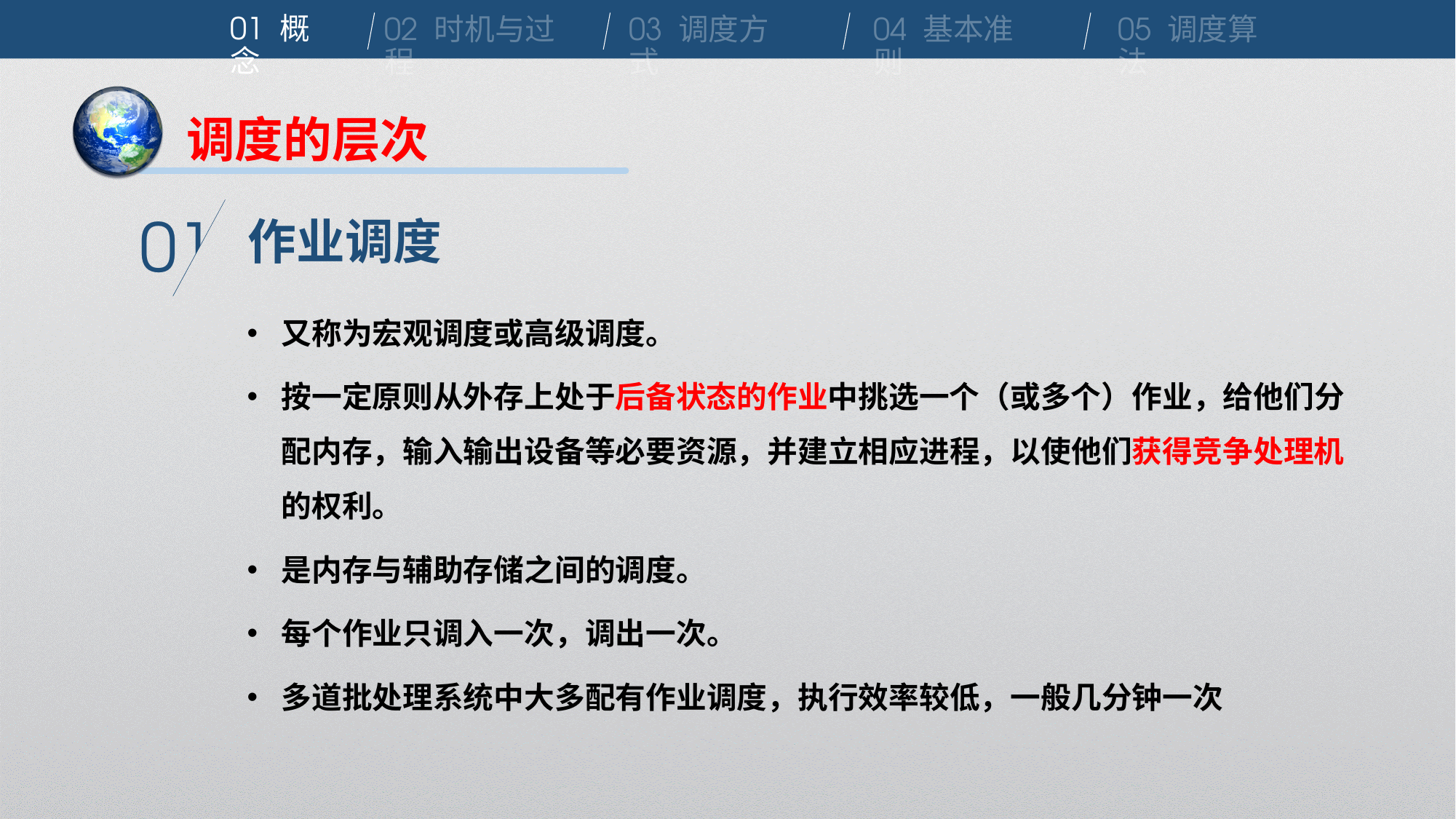

01 概念
02 时机与过程
03 调度方式
04 基本准则
05 调度算法
调度的层次
作业调度

01
又称为宏观调度或高级调度。
按一定原则从外存上处于后备状态的作业中挑选一个（或多个）作业，给他们分配内存，输入输出设备等必要资源，并建立相应进程，以使他们获得竞争处理机的权利。
是内存与辅助存储之间的调度。
每个作业只调入一次，调出一次。
多道批处理系统中大多配有作业调度，执行效率较低，一般几分钟一次